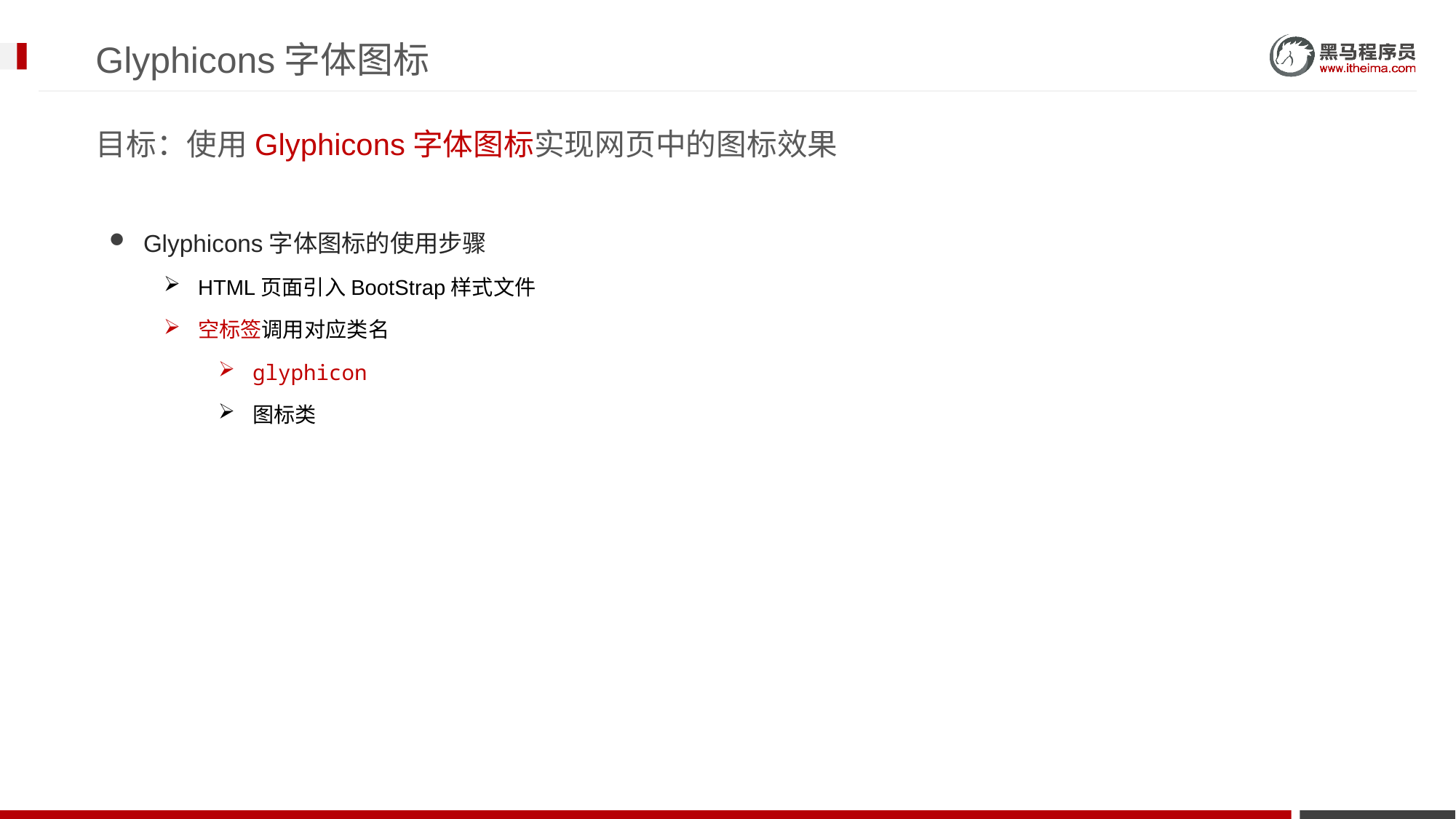

# Glyphicons字体图标
目标：使用Glyphicons字体图标实现网页中的图标效果
Glyphicons字体图标的使用步骤
HTML页面引入BootStrap样式文件
空标签调用对应类名
glyphicon
图标类